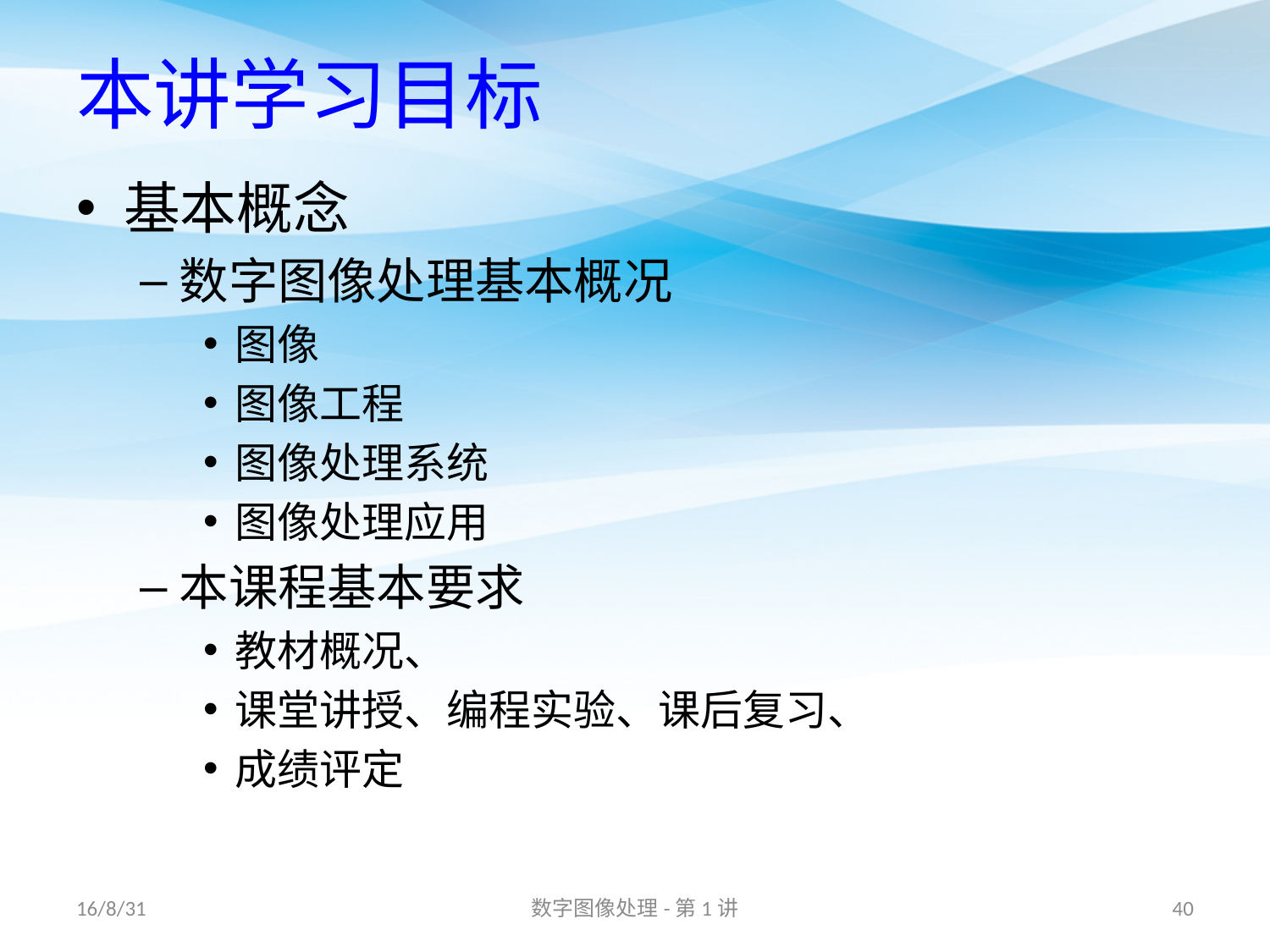

# 本讲学习目标
基本概念
数字图像处理基本概况
图像
图像工程
图像处理系统
图像处理应用
本课程基本要求
教材概况、
课堂讲授、编程实验、课后复习、
成绩评定
16/8/31
数字图像处理-第1讲
40